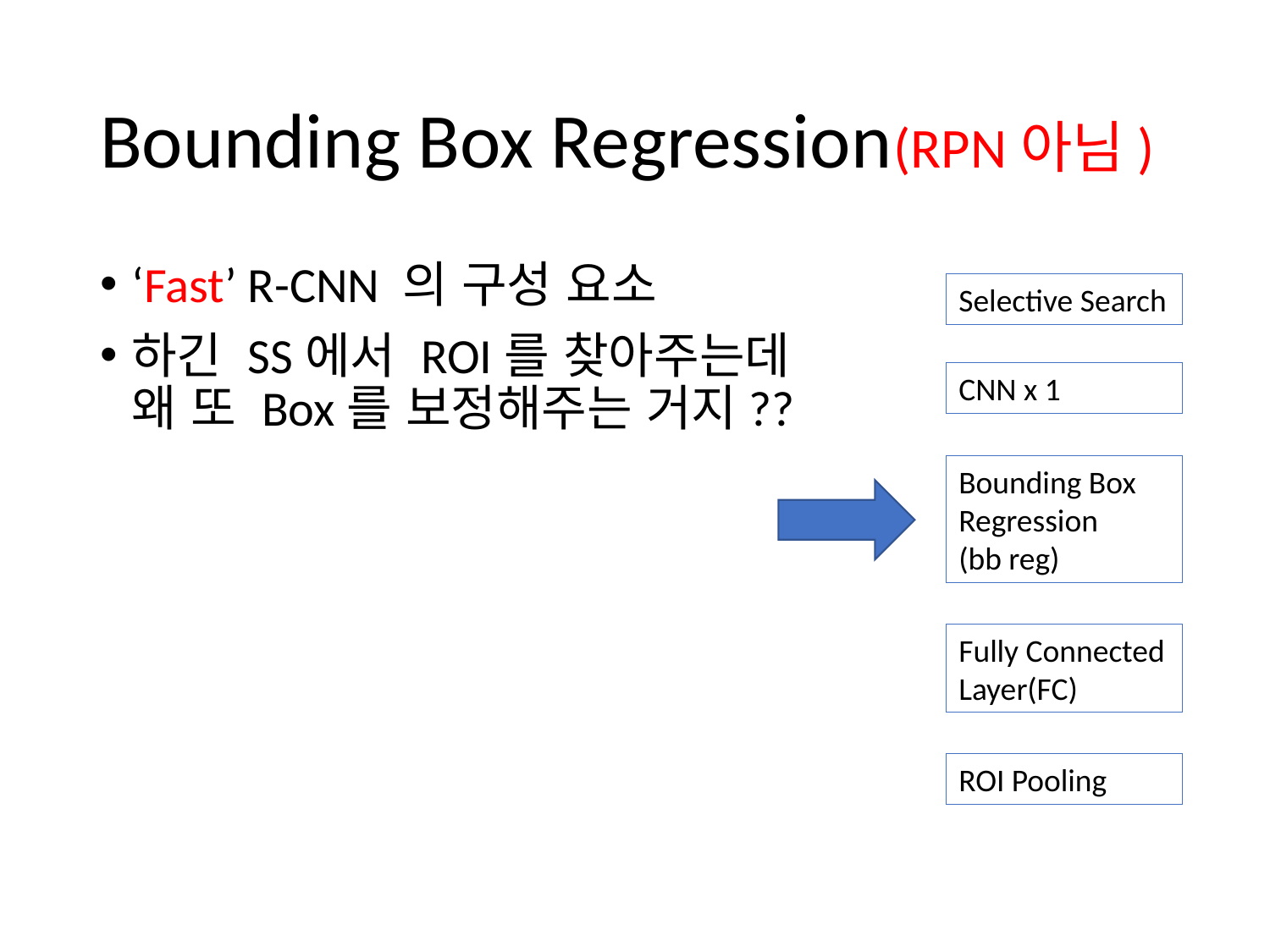

# Bounding Box Regression(RPN아님)
‘Fast’ R-CNN 의 구성 요소
하긴 SS에서 ROI를 찾아주는데
왜 또 Box를 보정해주는 거지??
Selective Search
CNN x 1
Bounding Box Regression
(bb reg)

Fully Connected Layer(FC)
ROI Pooling